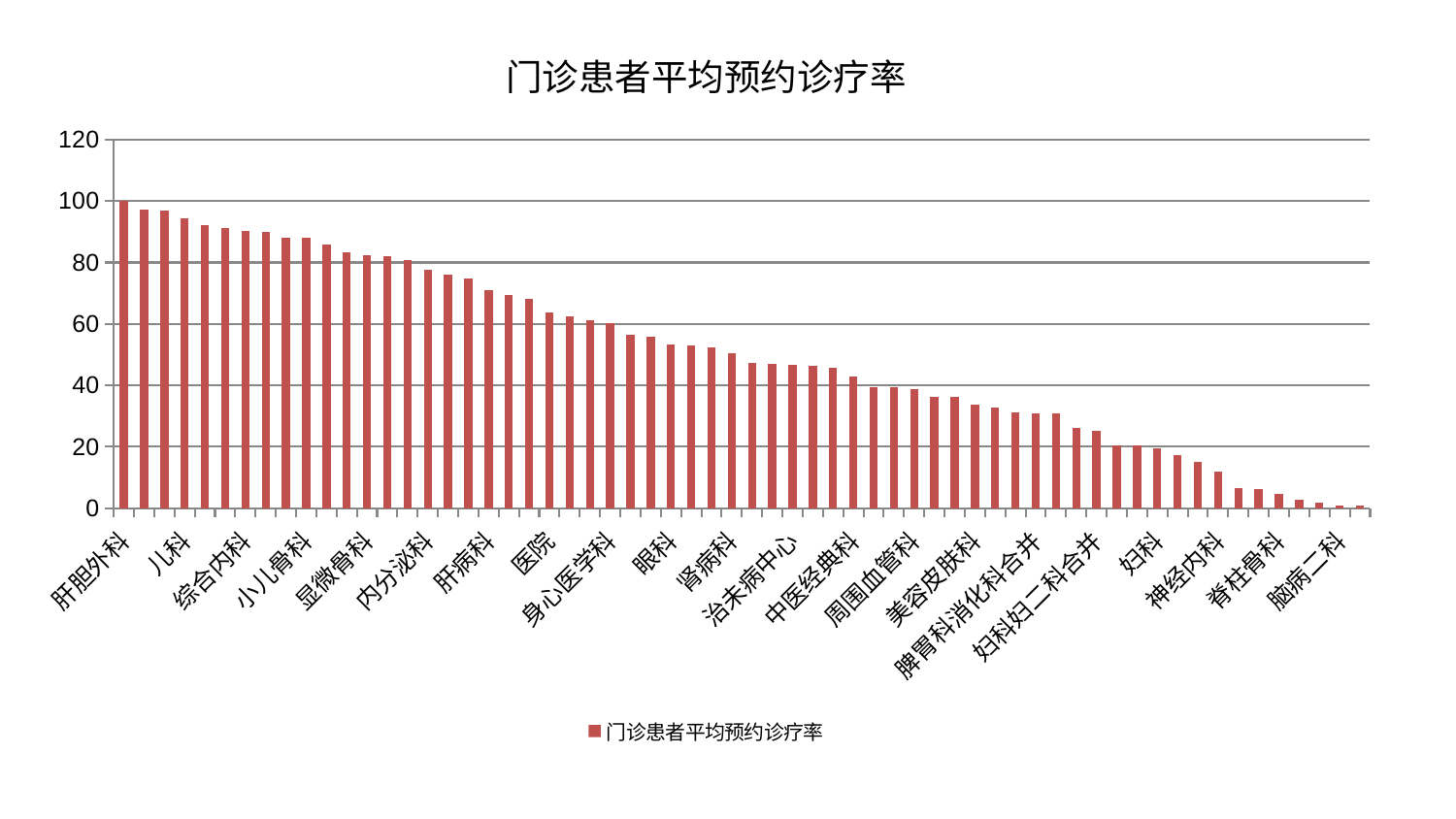

### Chart: 门诊患者平均预约诊疗率

| Category | 门诊患者平均预约诊疗率 |
|---|---|
| 肝胆外科 | 100.0 |
| 风湿病科 | 97.12903381625294 |
| 皮肤科 | 96.8712768244344 |
| 儿科 | 94.4847255226447 |
| 产科 | 92.20402121977665 |
| 心病二科 | 91.1319703215922 |
| 综合内科 | 90.27964689157251 |
| 重症医学科 | 90.00035188060517 |
| 心血管内科 | 88.09507714216248 |
| 小儿骨科 | 87.91099555498421 |
| 康复科 | 85.73513365601147 |
| 老年医学科 | 83.4494157995513 |
| 显微骨科 | 82.45185182021868 |
| 乳腺甲状腺外科 | 82.03981325994312 |
| 创伤骨科 | 80.71201050536878 |
| 内分泌科 | 77.6571858198987 |
| 泌尿外科 | 75.97451243322149 |
| 东区肾病科 | 74.85967675079456 |
| 肝病科 | 70.89645359539777 |
| 脾胃病科 | 69.30006531626248 |
| 心病三科 | 68.06331723745085 |
| 医院 | 63.78892297893366 |
| 妇二科 | 62.63874164837707 |
| 心病一科 | 61.18468806380607 |
| 身心医学科 | 60.37071424450145 |
| 胸外科 | 56.35504956406704 |
| 口腔科 | 55.951478074242445 |
| 眼科 | 53.329305805527746 |
| 西区重症医学科 | 52.91640593432107 |
| 血液科 | 52.534982545524066 |
| 肾病科 | 50.51189490230982 |
| 肾脏内科 | 47.251081310048214 |
| 肿瘤内科 | 46.878845018804824 |
| 治未病中心 | 46.82516127307799 |
| 呼吸内科 | 46.25832822213022 |
| 关节骨科 | 45.86316164942415 |
| 中医经典科 | 42.79349188065103 |
| 普通外科 | 39.449532648005494 |
| 中医外治中心 | 39.33196912319563 |
| 周围血管科 | 38.676794350488386 |
| 小儿推拿科 | 36.24915594535298 |
| 脑病一科 | 36.214905305560066 |
| 美容皮肤科 | 33.86535653904462 |
| 耳鼻喉科 | 32.68291108864573 |
| 骨科 | 31.22286177128692 |
| 脾胃科消化科合并 | 30.876181988146648 |
| 运动损伤骨科 | 30.79208485458071 |
| 针灸科 | 26.144787000383587 |
| 妇科妇二科合并 | 25.078495973053997 |
| 消化内科 | 20.55307443314605 |
| 推拿科 | 20.34060580165151 |
| 妇科 | 19.45026389314124 |
| 脑病三科 | 17.159055376938287 |
| 神经外科 | 15.216948026028534 |
| 神经内科 | 11.860220462266902 |
| 男科 | 6.49498465466368 |
| 东区重症医学科 | 6.2547945130969635 |
| 脊柱骨科 | 4.8127393120616935 |
| 肛肠科 | 2.8830465343864704 |
| 心病四科 | 1.8981263703782694 |
| 脑病二科 | 0.989868907984103 |
| 微创骨科 | 0.8803224295004357 |
215